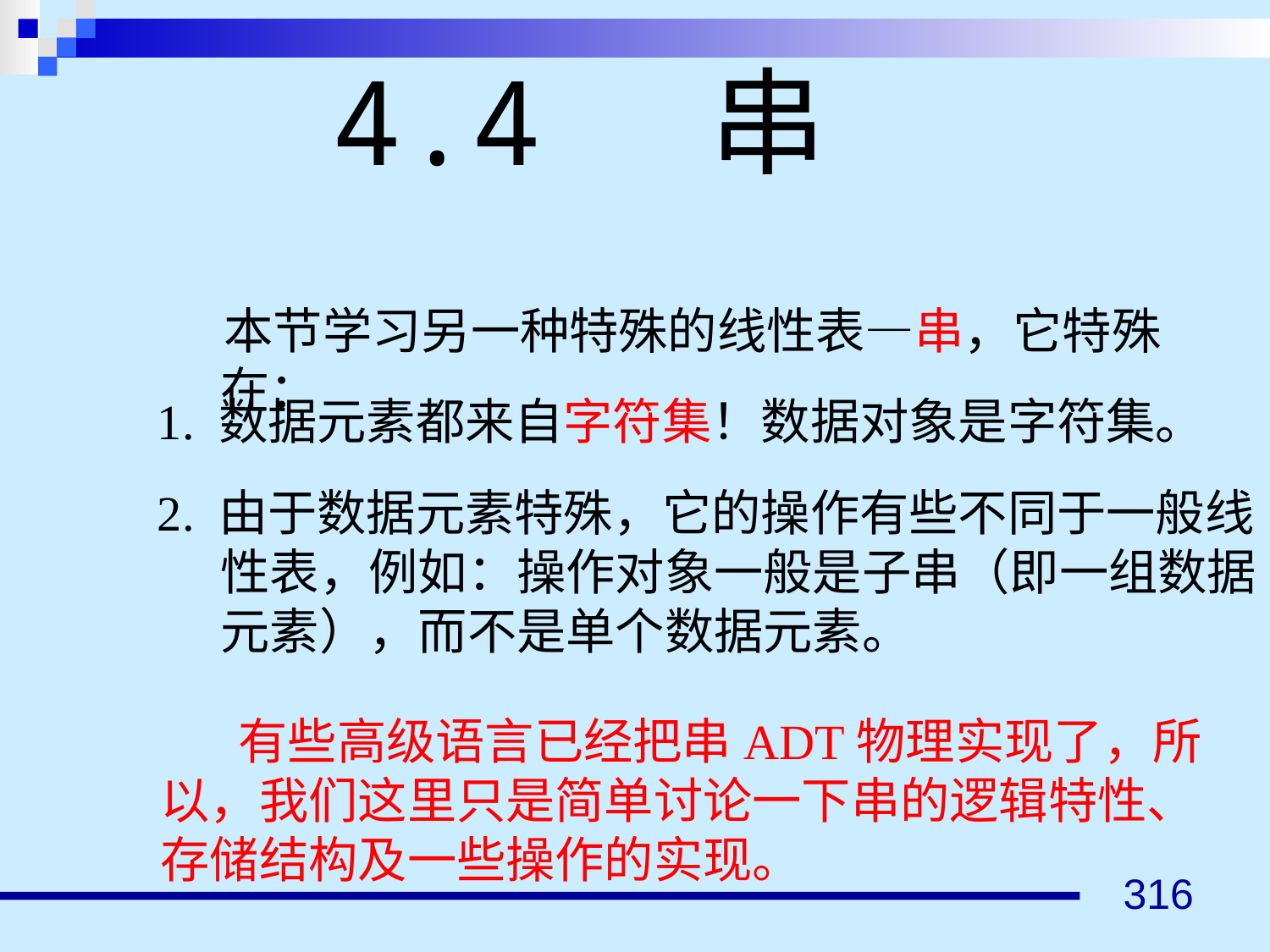

4.4  串
     本节学习另一种特殊的线性表—串，它特殊在：
1. 数据元素都来自字符集！数据对象是字符集。
2. 由于数据元素特殊，它的操作有些不同于一般线性表，例如：操作对象一般是子串（即一组数据元素），而不是单个数据元素。
      有些高级语言已经把串ADT物理实现了，所
以，我们这里只是简单讨论一下串的逻辑特性、
存储结构及一些操作的实现。
316